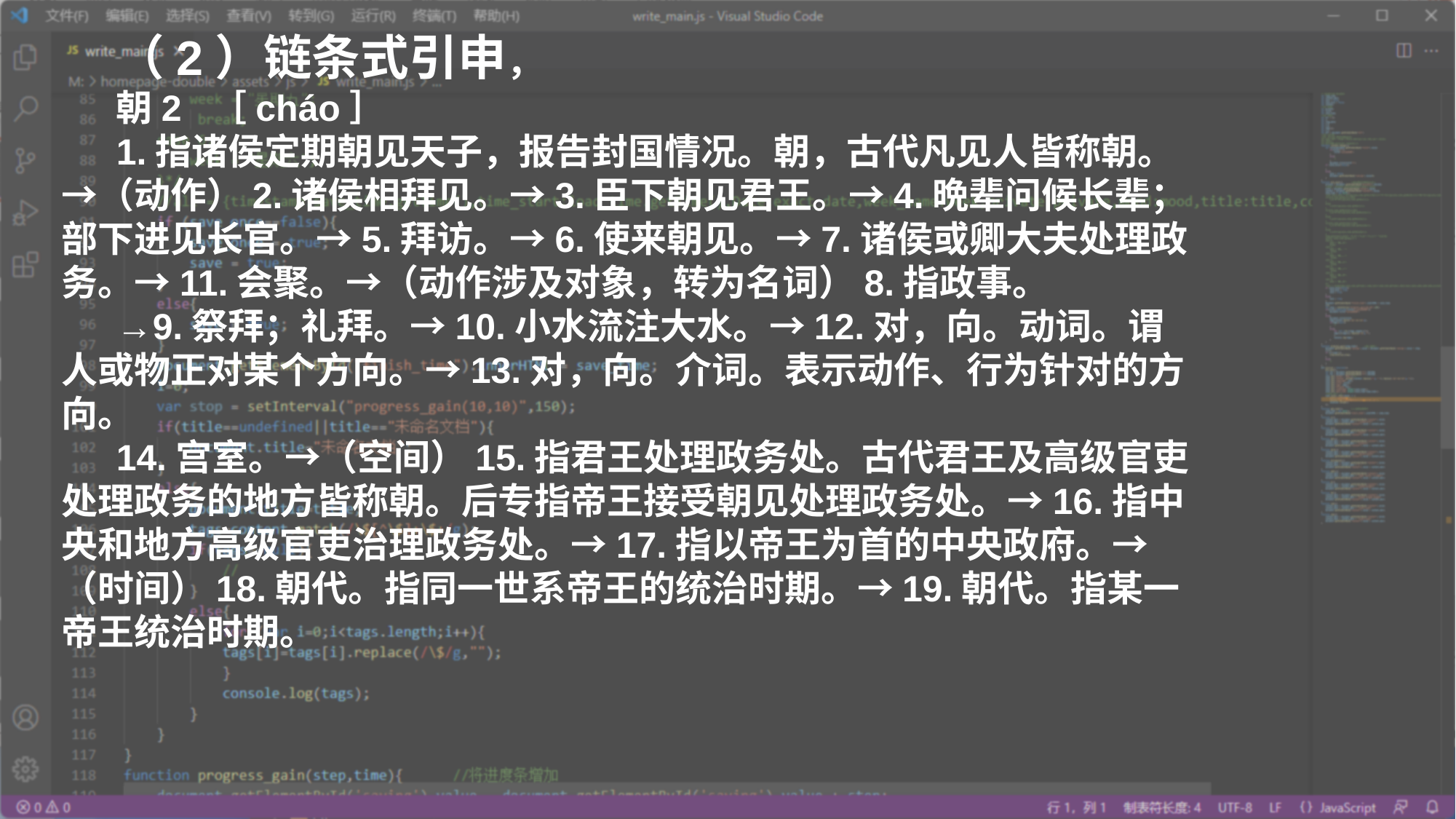

（2）链条式引申，
朝2  ［cháo］
1.指诸侯定期朝见天子，报告封国情况。朝，古代凡见人皆称朝。→（动作）2.诸侯相拜见。→3.臣下朝见君王。→4.晩辈问候长辈；部下进见长官。→5.拜访。→6.使来朝见。→7.诸侯或卿大夫处理政务。→11.会聚。→（动作涉及对象，转为名词）8.指政事。
→9.祭拜；礼拜。→10.小水流注大水。→12.对，向。动词。谓人或物正对某个方向。→13.对，向。介词。表示动作、行为针对的方向。
14.宫室。→（空间）15.指君王处理政务处。古代君王及高级官吏处理政务的地方皆称朝。后专指帝王接受朝见处理政务处。→16.指中央和地方高级官吏治理政务处。→17.指以帝王为首的中央政府。→（时间）18.朝代。指同一世系帝王的统治时期。→19.朝代。指某一帝王统治时期。